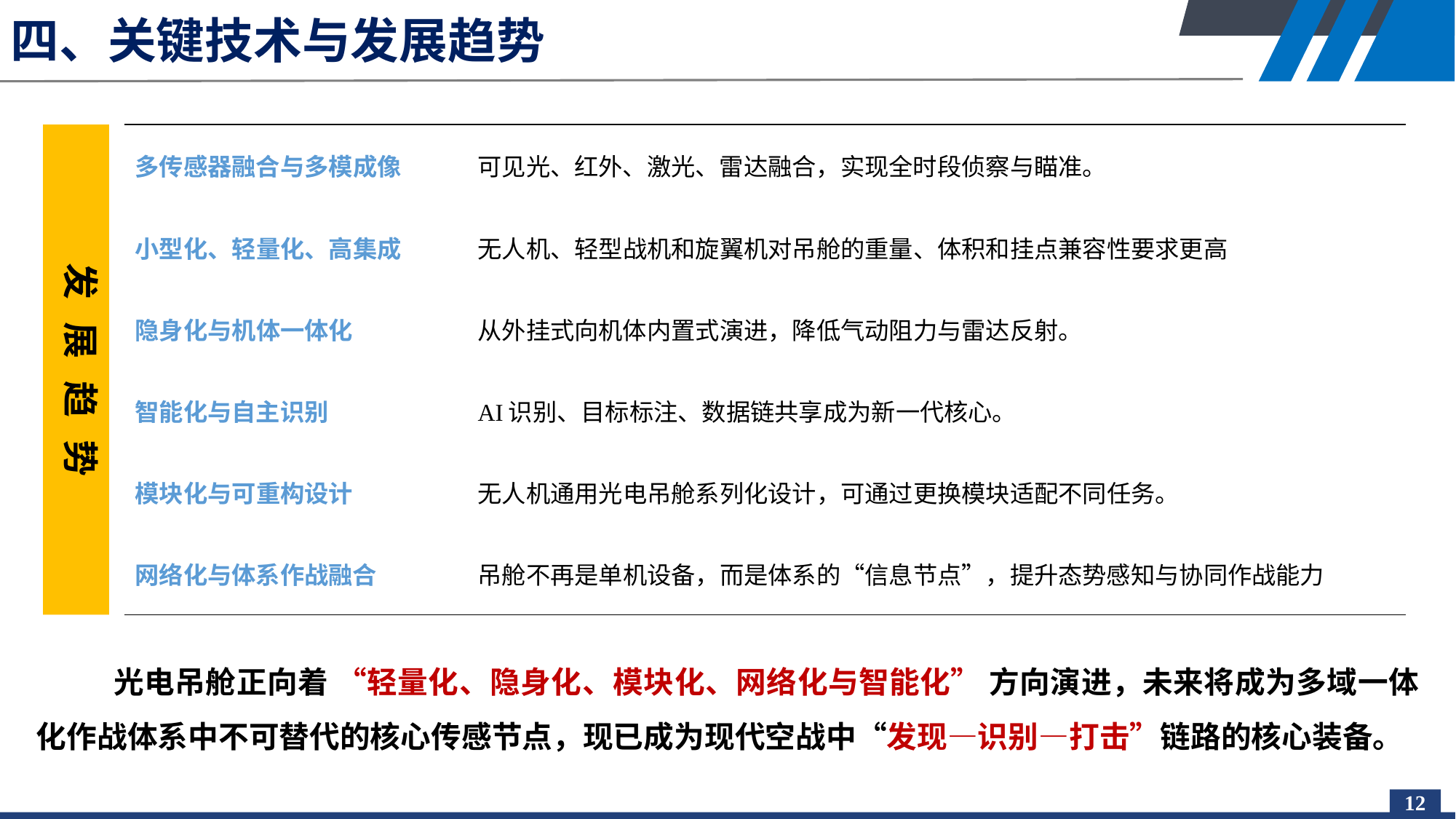

# 四、关键技术与发展趋势

发展趋势
| 多传感器融合与多模成像 | 可见光、红外、激光、雷达融合，实现全时段侦察与瞄准。 |
| --- | --- |
| 小型化、轻量化、高集成 | 无人机、轻型战机和旋翼机对吊舱的重量、体积和挂点兼容性要求更高 |
| 隐身化与机体一体化 | 从外挂式向机体内置式演进，降低气动阻力与雷达反射。 |
| 智能化与自主识别 | AI识别、目标标注、数据链共享成为新一代核心。 |
| 模块化与可重构设计 | 无人机通用光电吊舱系列化设计，可通过更换模块适配不同任务。 |
| 网络化与体系作战融合 | 吊舱不再是单机设备，而是体系的“信息节点”，提升态势感知与协同作战能力 |
光电吊舱正向着 “轻量化、隐身化、模块化、网络化与智能化” 方向演进，未来将成为多域一体化作战体系中不可替代的核心传感节点，现已成为现代空战中“发现—识别—打击”链路的核心装备。